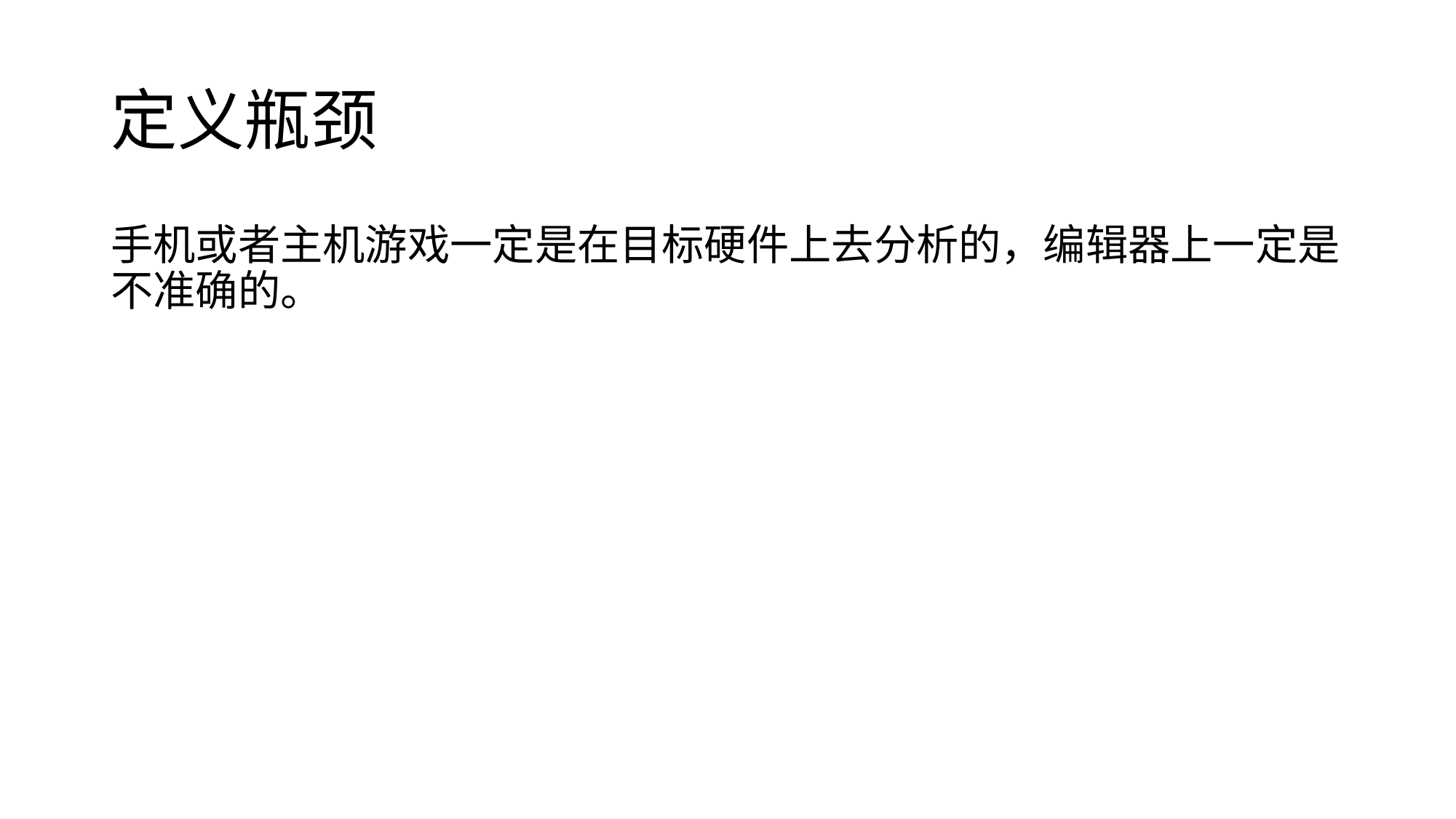

# 定义瓶颈
手机或者主机游戏一定是在目标硬件上去分析的，编辑器上一定是不准确的。